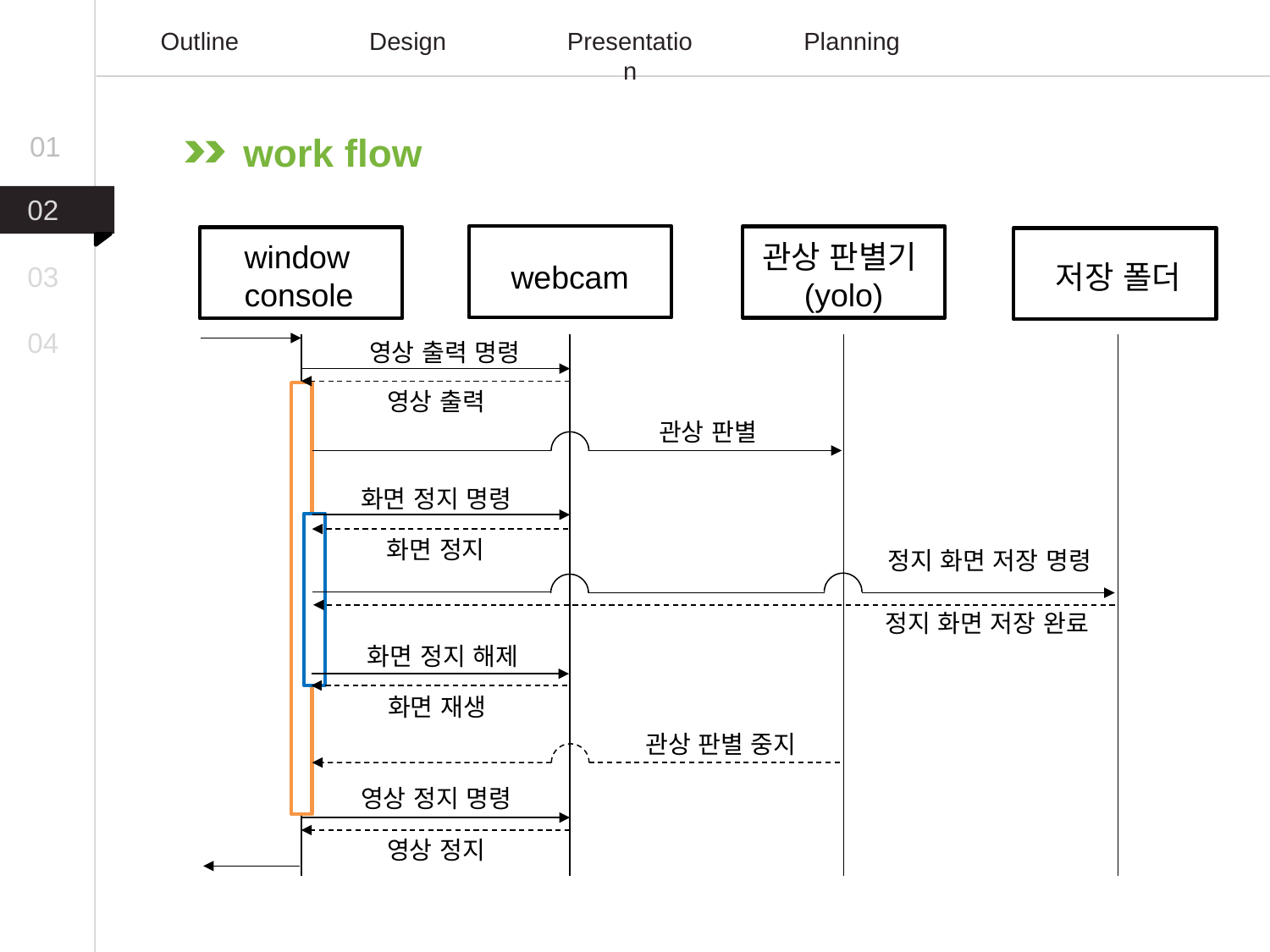

Outline
Design
Presentation
Planning
work flow

01

02

관상 판별기(yolo)
window
console
webcam
저장 폴더
영상 출력 명령
영상 출력

관상 판별

화면 정지 명령

화면 정지
정지 화면 저장 명령

정지 화면 저장 완료
화면 정지 해제
화면 재생
관상 판별 중지

영상 정지 명령
영상 정지

03
04